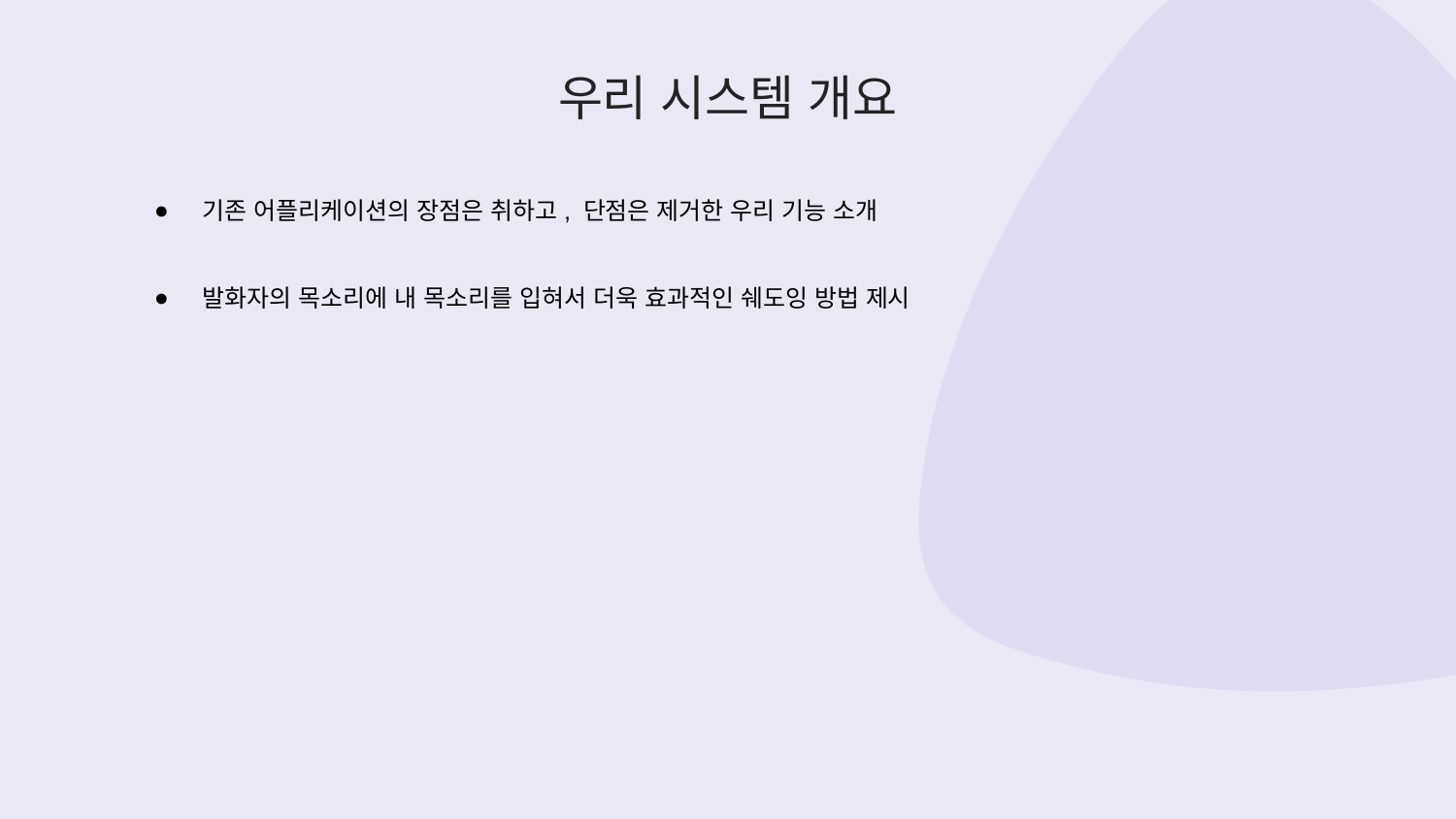

# 우리 시스템 개요
기존 어플리케이션의 장점은 취하고, 단점은 제거한 우리 기능 소개

발화자의 목소리에 내 목소리를 입혀서 더욱 효과적인 쉐도잉 방법 제시